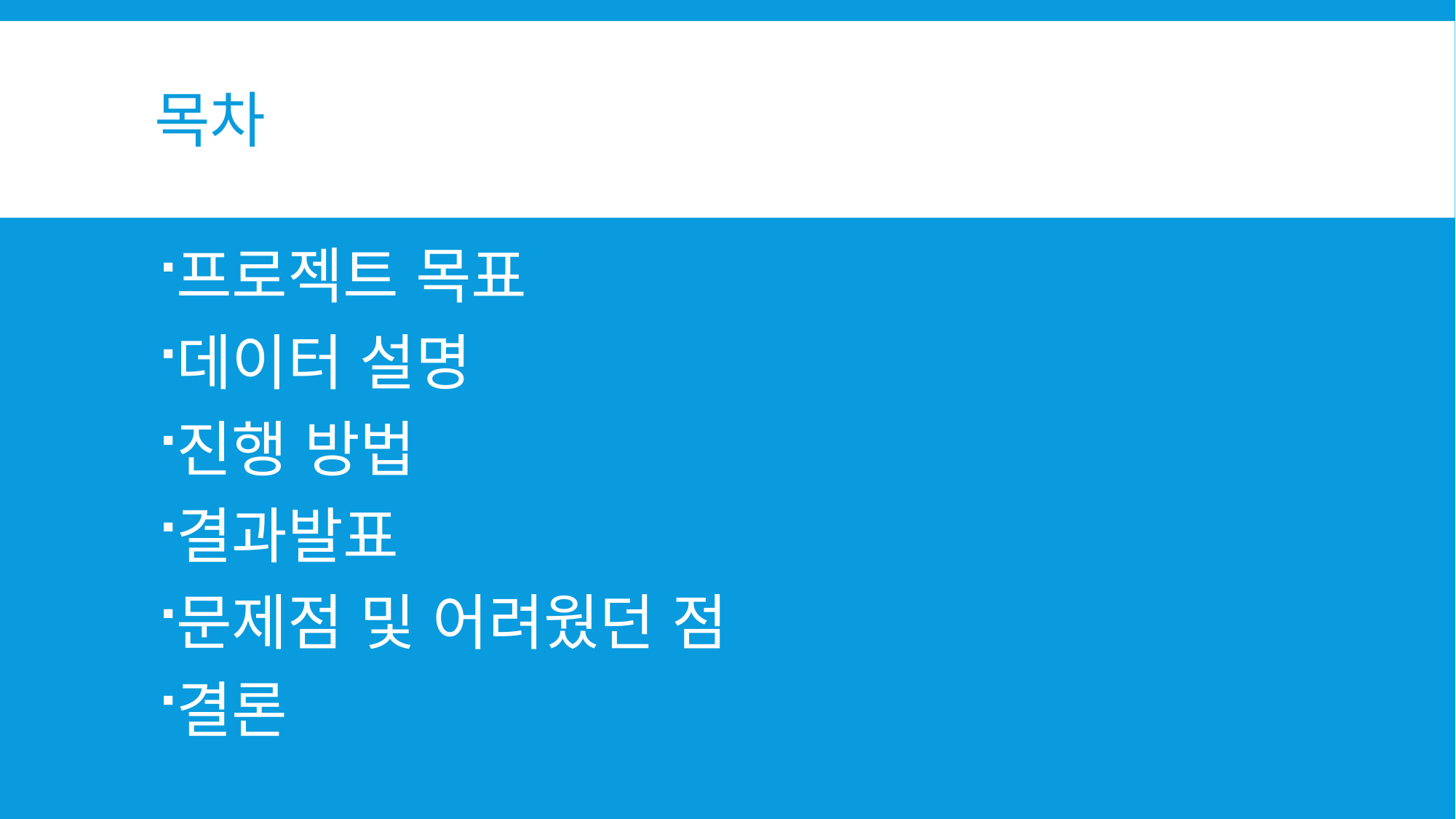

# 목차
프로젝트 목표
데이터 설명
진행 방법
결과발표
문제점 및 어려웠던 점
결론